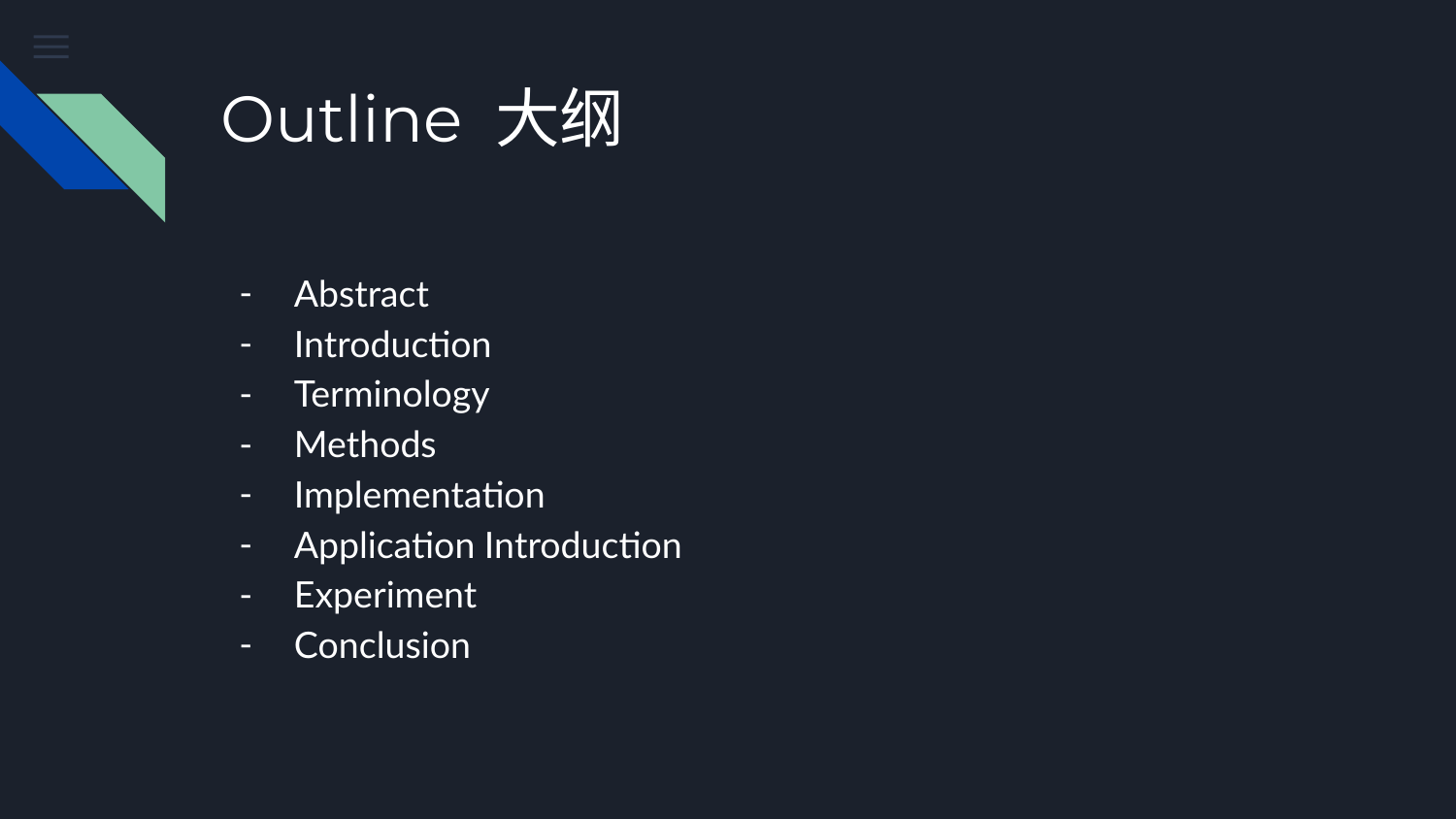

# Outline 大纲
Abstract
Introduction
Terminology
Methods
Implementation
Application Introduction
Experiment
Conclusion